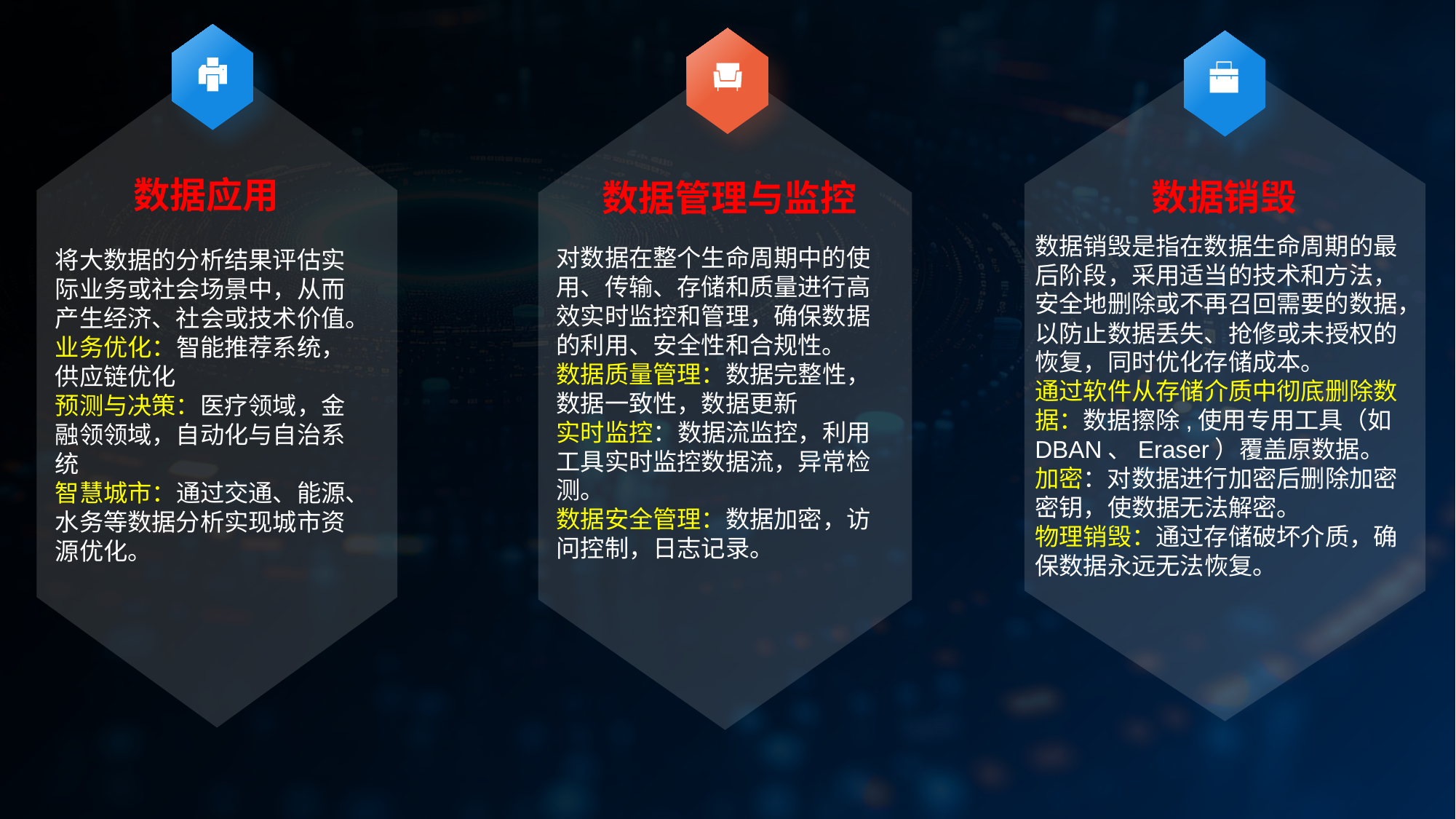

数据应用

数据管理与监控

数据销毁

数据销毁是指在数据生命周期的最后阶段，采用适当的技术和方法，安全地删除或不再召回需要的数据，以防止数据丢失、抢修或未授权的恢复，同时优化存储成本。
通过软件从存储介质中彻底删除数据：数据擦除,使用专用工具（如DBAN、Eraser）覆盖原数据。
加密：对数据进行加密后删除加密密钥，使数据无法解密。
物理销毁：通过存储破坏介质，确保数据永远无法恢复。
对数据在整个生命周期中的使   用、传输、存储和质量进行高 效实时监控和管理，确保数据的利用、安全性和合规性。
数据质量管理：数据完整性，数据一致性，数据更新
实时监控：数据流监控，利用工具实时监控数据流，异常检测。
数据安全管理：数据加密，访问控制，日志记录。
将大数据的分析结果评估实际业务或社会场景中，从而产生经济、社会或技术价值。
业务优化：智能推荐系统，供应链优化
预测与决策：医疗领域，金融领领域，自动化与自治系统
智慧城市：通过交通、能源、水务等数据分析实现城市资源优化。